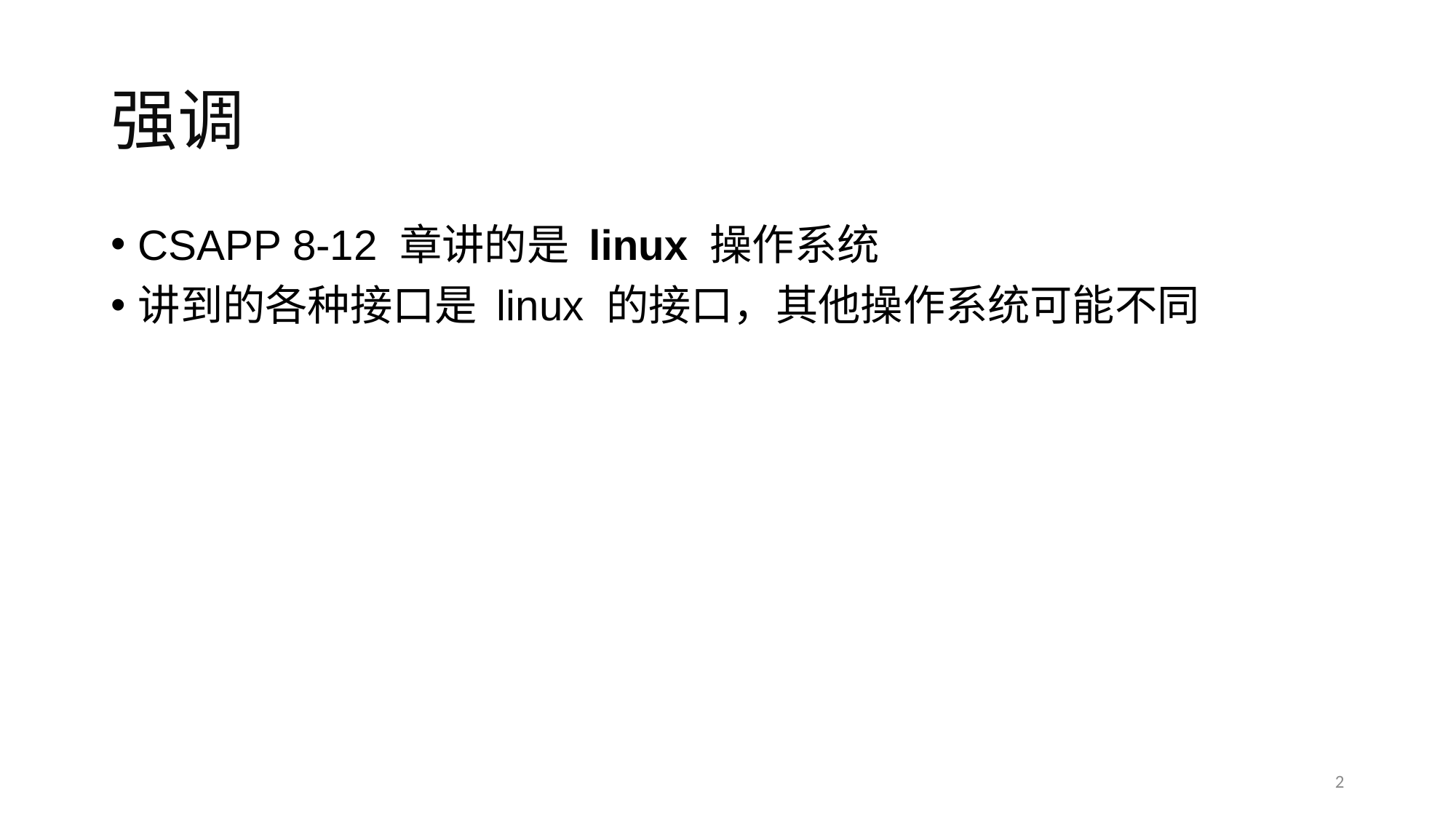

# 强调
CSAPP 8-12 章讲的是 linux 操作系统
讲到的各种接口是 linux 的接口，其他操作系统可能不同
2